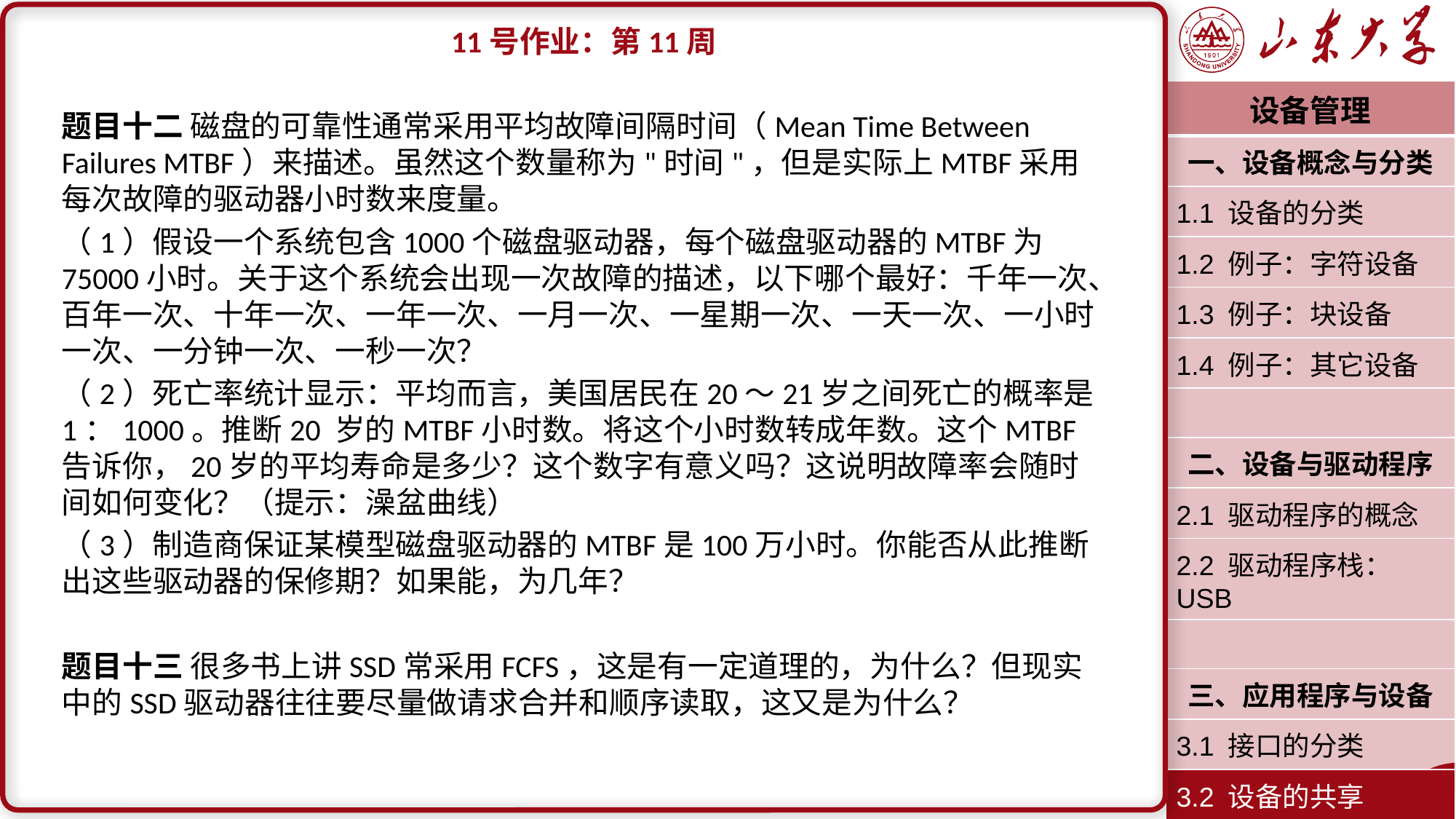

11号作业：第11周

题目十二 磁盘的可靠性通常采用平均故障间隔时间（Mean Time Between Failures MTBF）来描述。虽然这个数量称为"时间"，但是实际上MTBF采用每次故障的驱动器小时数来度量。
（1）假设一个系统包含1000个磁盘驱动器，每个磁盘驱动器的MTBF为75000小时。关于这个系统会出现一次故障的描述，以下哪个最好：千年一次、百年一次、十年一次、一年一次、一月一次、一星期一次、一天一次、一小时一次、一分钟一次、一秒一次？
（2）死亡率统计显示：平均而言，美国居民在20～21岁之间死亡的概率是1：1000。推断20 岁的MTBF小时数。将这个小时数转成年数。这个MTBF告诉你，20岁的平均寿命是多少？这个数字有意义吗？这说明故障率会随时间如何变化？（提示：澡盆曲线）
（3）制造商保证某模型磁盘驱动器的MTBF是100万小时。你能否从此推断出这些驱动器的保修期？如果能，为几年？

题目十三 很多书上讲SSD常采用FCFS，这是有一定道理的，为什么？但现实中的SSD驱动器往往要尽量做请求合并和顺序读取，这又是为什么？
| 设备管理 |
| --- |
| 一、设备概念与分类 |
| 1.1 设备的分类 |
| 1.2 例子：字符设备 |
| 1.3 例子：块设备 |
| 1.4 例子：其它设备 |
|  |
| 二、设备与驱动程序 |
| 2.1 驱动程序的概念 |
| 2.2 驱动程序栈：USB |
|  |
| 三、应用程序与设备 |
| 3.1 接口的分类 |
| 3.2 设备的共享 |
| 潘润宇 2023.04 |